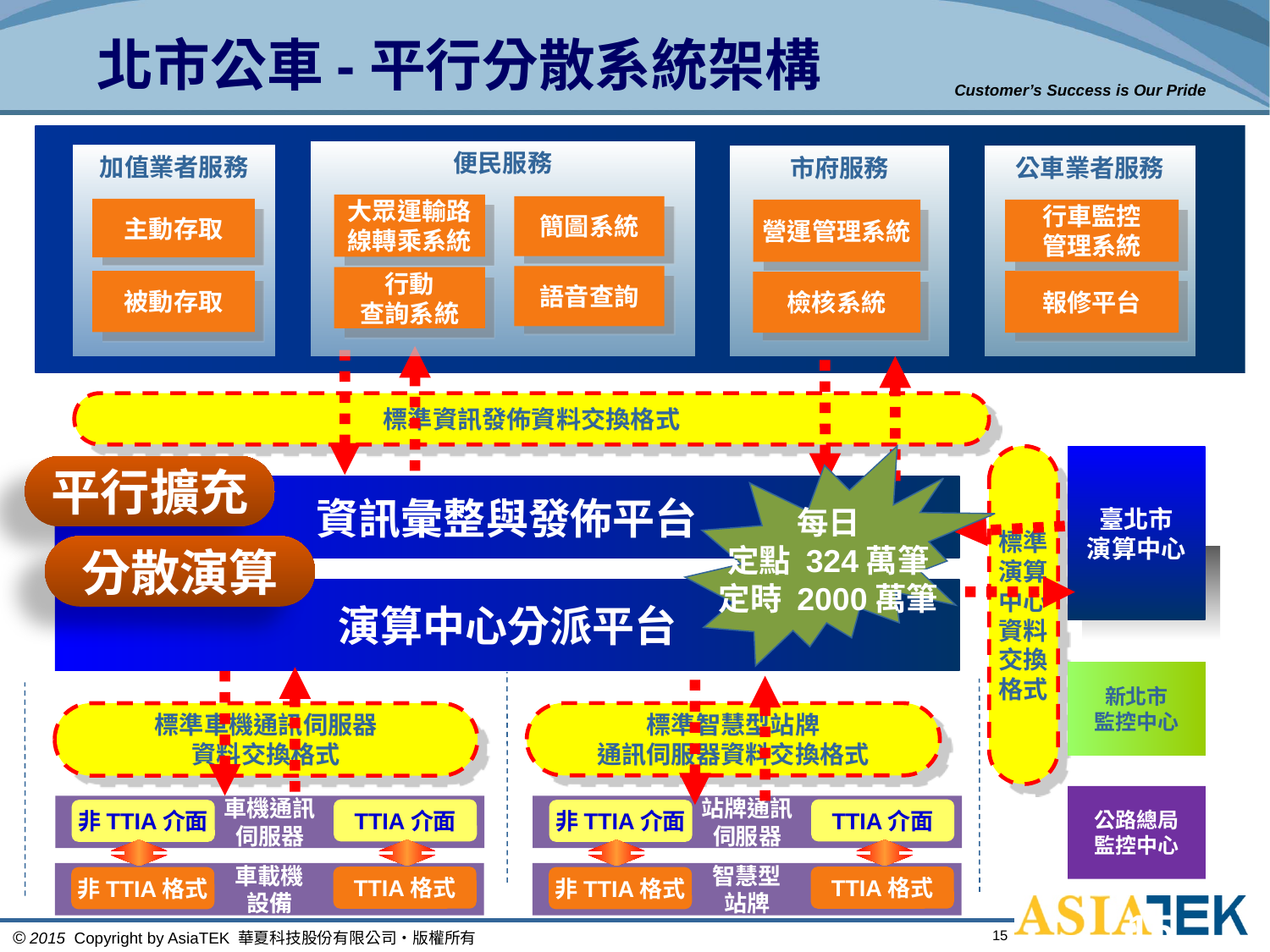

# 北市公車-平行分散系統架構

便民服務

大眾運輸路
線轉乘系統
簡圖系統
語音查詢
行動
查詢系統
加值業者服務

主動存取
被動存取
市府服務

營運管理系統
檢核系統
公車業者服務
行車監控
管理系統
報修平台

標準資訊發佈資料交換格式
每日
定點 324萬筆
定時 2000萬筆
標準
演算
中心
資料
交換
格式
臺北市
演算中心

應用層

加值業者服務
公車業者服務
市府服務
便民服務

資  訊  彙  整  與  發  佈  平  台

演算層
發佈資料庫
--------------
統一資料庫
資料庫

1期演算中心
4期演算中心
3期演算中心

通訊層
演  算  中  心  分  派  平  台

擴建通訊伺服器

擴建車輛、站牌

1、4 期通訊伺服器

1、4 期車輛、站牌

2、3 期通訊伺服器

2、3 、5期車輛、站牌
平行擴充
資訊彙整與發佈平台

分散演算
演算中心分派平台

新北市
監控中心

標準車機通訊伺服器
資料交換格式
標準智慧型站牌
通訊伺服器資料交換格式
公路總局
監控中心
車機通訊
伺服器
站牌通訊
伺服器
TTIA介面
非TTIA介面
TTIA介面
非TTIA介面

車載機
設備
智慧型
站牌
TTIA格式
TTIA格式
非TTIA格式
非TTIA格式
15
15